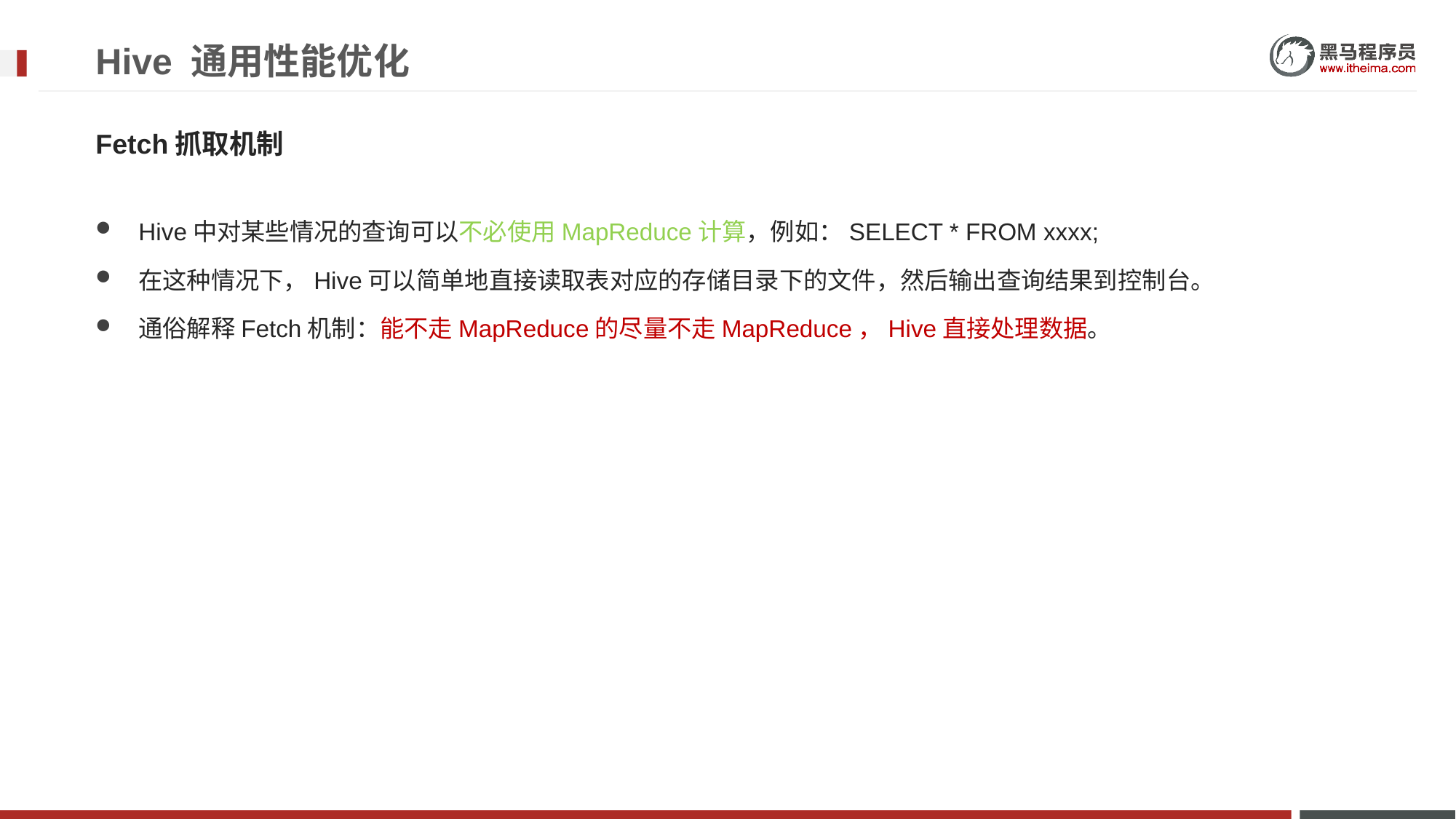

# Hive 通用性能优化
Fetch抓取机制
Hive中对某些情况的查询可以不必使用MapReduce计算，例如：SELECT * FROM xxxx;
在这种情况下，Hive可以简单地直接读取表对应的存储目录下的文件，然后输出查询结果到控制台。
通俗解释Fetch机制：能不走MapReduce的尽量不走MapReduce，Hive直接处理数据。